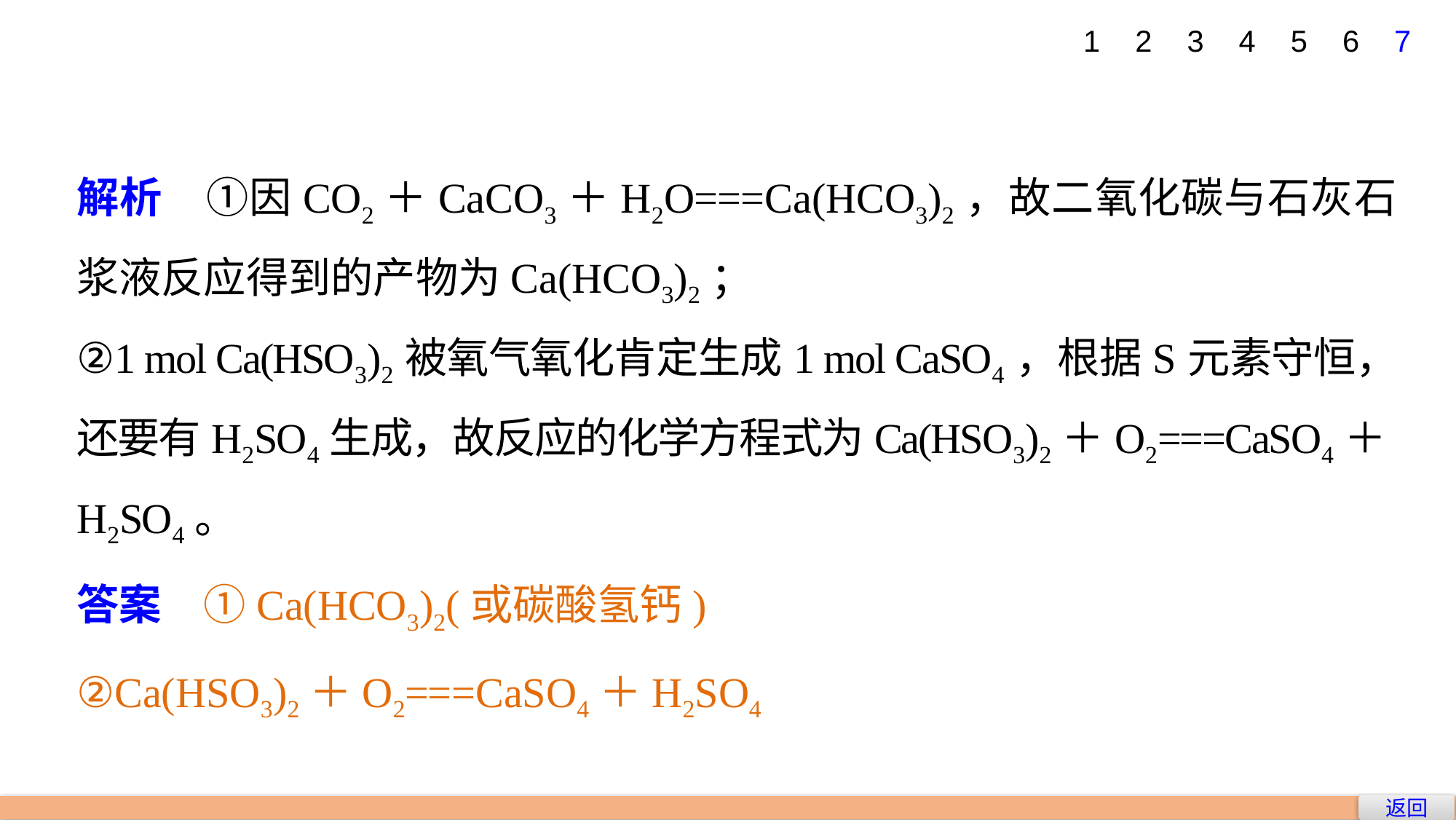

1
2
3
4
5
6
7
解析　①因CO2＋CaCO3＋H2O===Ca(HCO3)2，故二氧化碳与石灰石浆液反应得到的产物为Ca(HCO3)2；
②1 mol Ca(HSO3)2被氧气氧化肯定生成1 mol CaSO4，根据S元素守恒，还要有H2SO4生成，故反应的化学方程式为Ca(HSO3)2＋O2===CaSO4＋H2SO4。
答案　①Ca(HCO3)2(或碳酸氢钙)
②Ca(HSO3)2＋O2===CaSO4＋H2SO4
返回